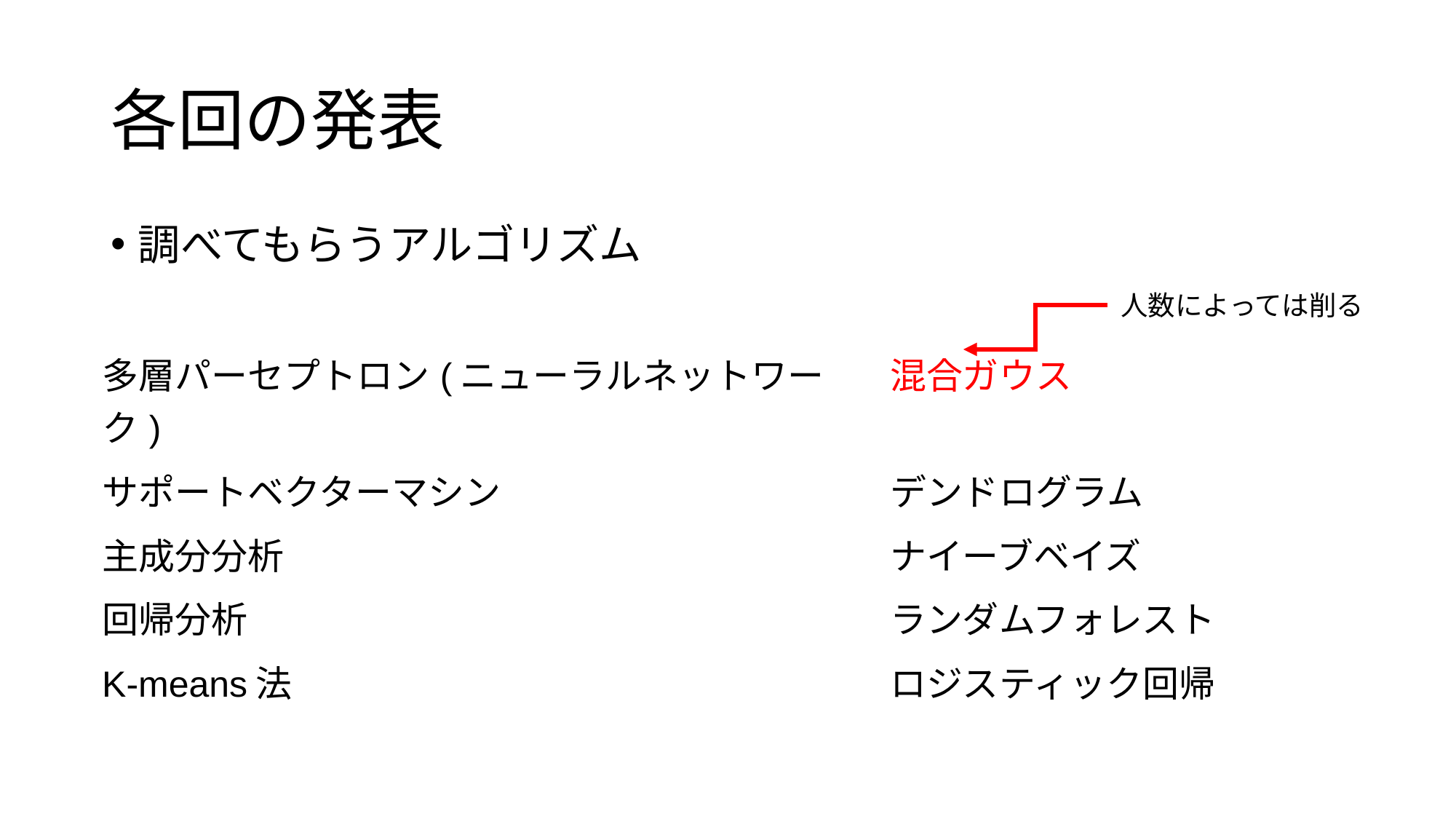

# 各回の発表
調べてもらうアルゴリズム

人数によっては削る
| 多層パーセプトロン(ニューラルネットワーク) | 混合ガウス |
| --- | --- |
| サポートベクターマシン | デンドログラム |
| 主成分分析 | ナイーブベイズ |
| 回帰分析 | ランダムフォレスト |
| K-means法 | ロジスティック回帰 |